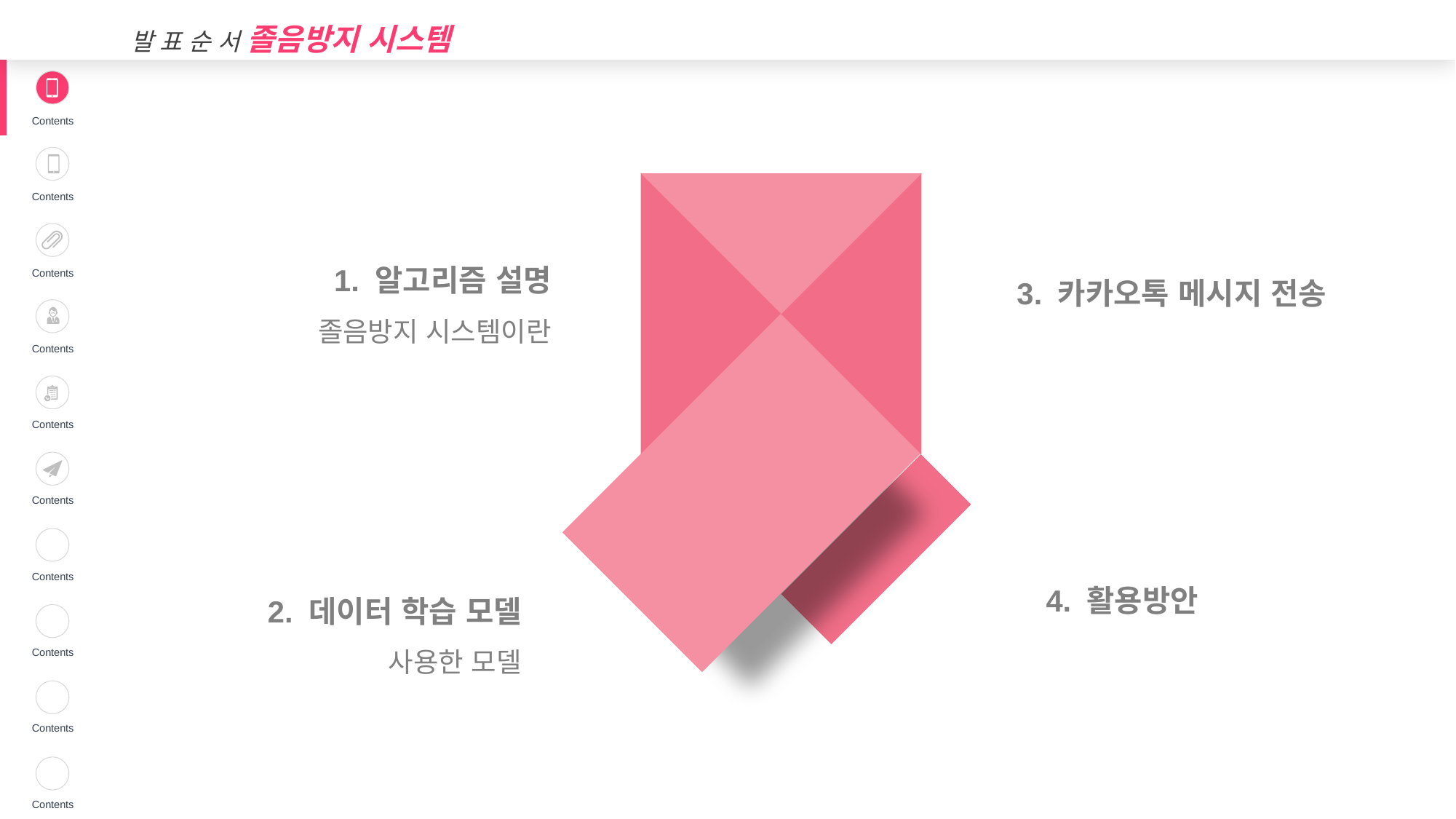

발 표 순 서 졸음방지 시스템
|  | Contents |
| --- | --- |
|  | Contents |
|  | Contents |
|  | Contents |
|  | Contents |
|  | Contents |
|  | Contents |
|  | Contents |
|  | Contents |
|  | Contents |

1. 알고리즘 설명
졸음방지 시스템이란
3. 카카오톡 메시지 전송

4. 활용방안
2. 데이터 학습 모델
사용한 모델